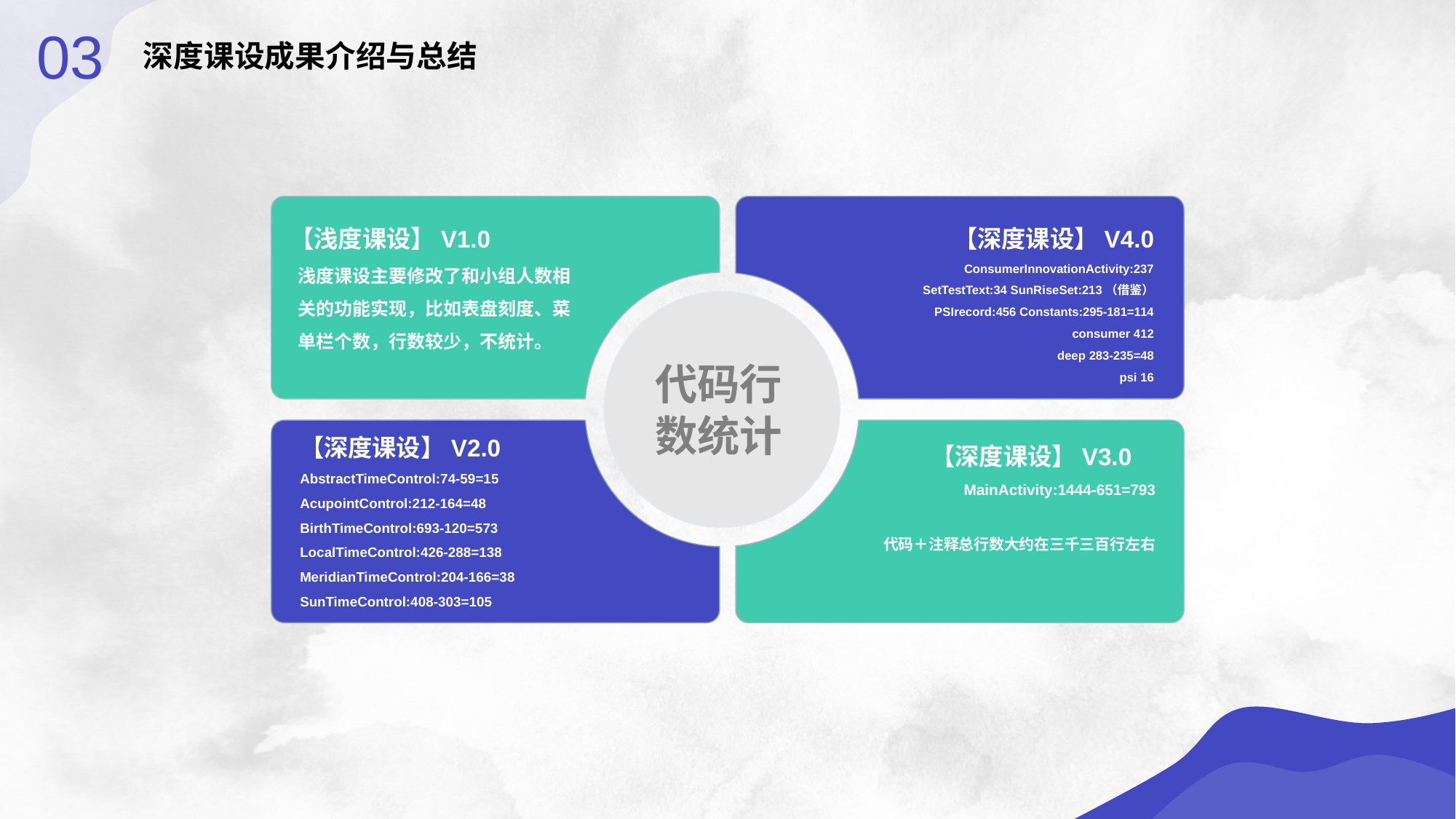

03
深度课设成果介绍与总结

【浅度课设】V1.0
浅度课设主要修改了和小组人数相关的功能实现，比如表盘刻度、菜单栏个数，行数较少，不统计。
【深度课设】V4.0
ConsumerInnovationActivity:237
SetTestText:34 SunRiseSet:213（借鉴） PSIrecord:456 Constants:295-181=114
consumer 412
deep 283-235=48
psi 16
代码行数统计
【深度课设】V2.0
AbstractTimeControl:74-59=15
AcupointControl:212-164=48
BirthTimeControl:693-120=573
LocalTimeControl:426-288=138
MeridianTimeControl:204-166=38
SunTimeControl:408-303=105
【深度课设】V3.0
MainActivity:1444-651=793

代码＋注释总行数大约在三千三百行左右